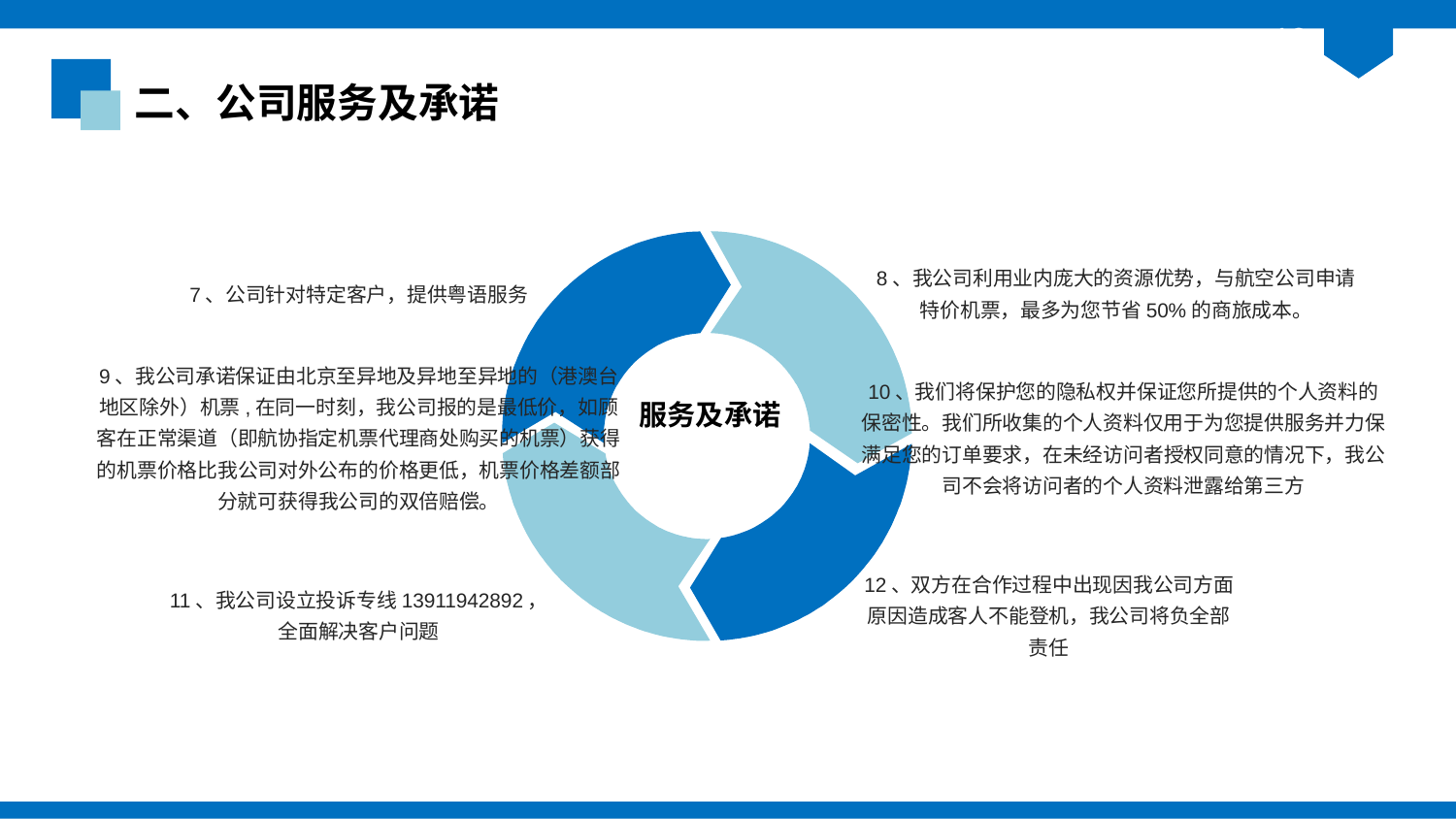

10

二、公司服务及承诺

7、公司针对特定客户，提供粤语服务
8、我公司利用业内庞大的资源优势，与航空公司申请特价机票，最多为您节省50%的商旅成本。

9、我公司承诺保证由北京至异地及异地至异地的（港澳台地区除外）机票,在同一时刻，我公司报的是最低价，如顾客在正常渠道（即航协指定机票代理商处购买的机票）获得的机票价格比我公司对外公布的价格更低，机票价格差额部分就可获得我公司的双倍赔偿。
10、我们将保护您的隐私权并保证您所提供的个人资料的保密性。我们所收集的个人资料仅用于为您提供服务并力保满足您的订单要求，在未经访问者授权同意的情况下，我公司不会将访问者的个人资料泄露给第三方
服务及承诺
11、我公司设立投诉专线13911942892，全面解决客户问题
12、双方在合作过程中出现因我公司方面原因造成客人不能登机，我公司将负全部责任